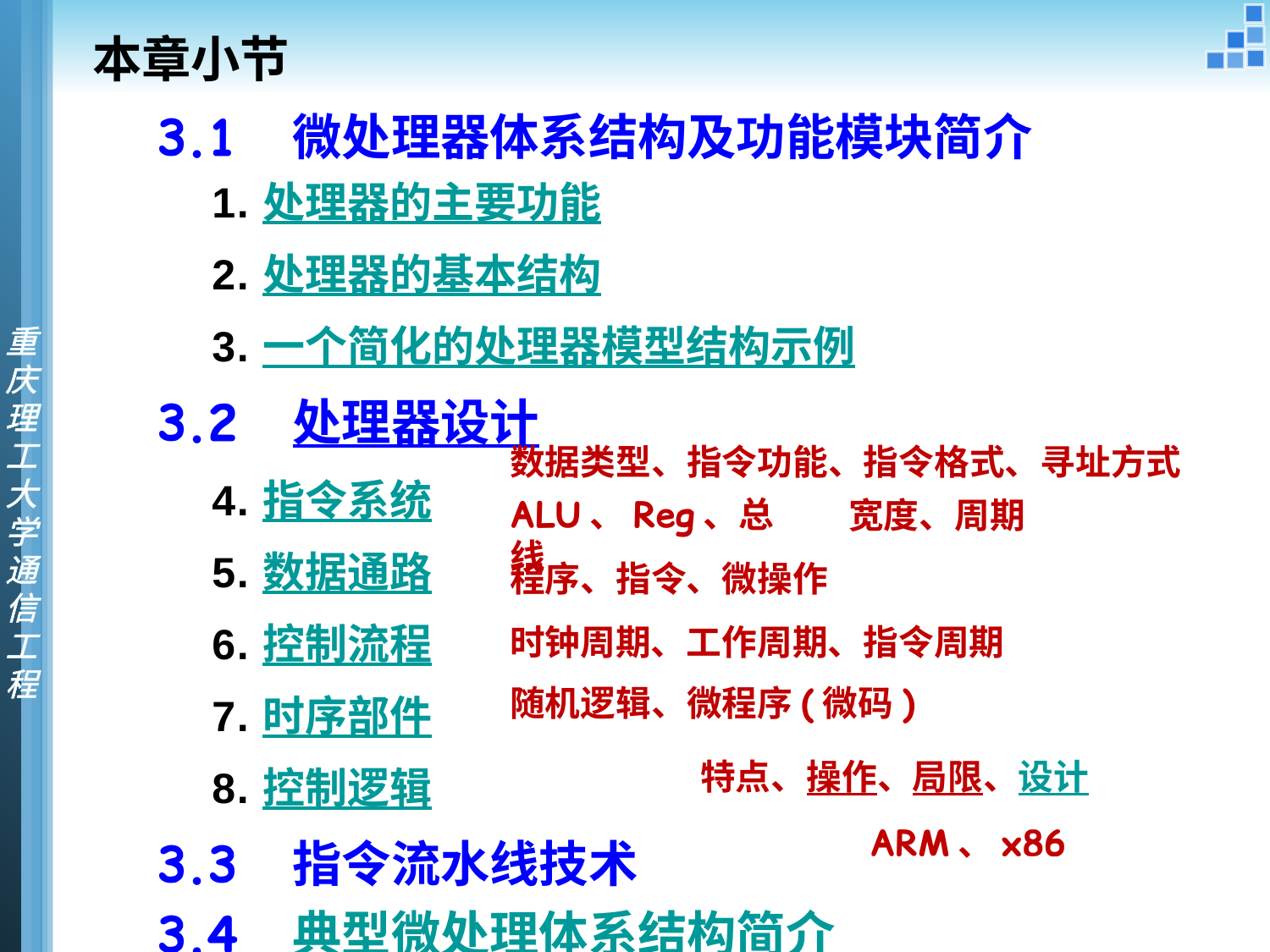

本章小节
3.1  微处理器体系结构及功能模块简介
处理器的主要功能
处理器的基本结构
一个简化的处理器模型结构示例
3.2  处理器设计
指令系统
数据通路
控制流程
时序部件
控制逻辑
3.3  指令流水线技术
3.4  典型微处理体系结构简介
3.5  先进的微处理器技术
数据类型、指令功能、指令格式、寻址方式
ALU、Reg、总线
宽度、周期
程序、指令、微操作
时钟周期、工作周期、指令周期
随机逻辑、微程序(微码)
特点、操作、局限、设计
ARM、x86